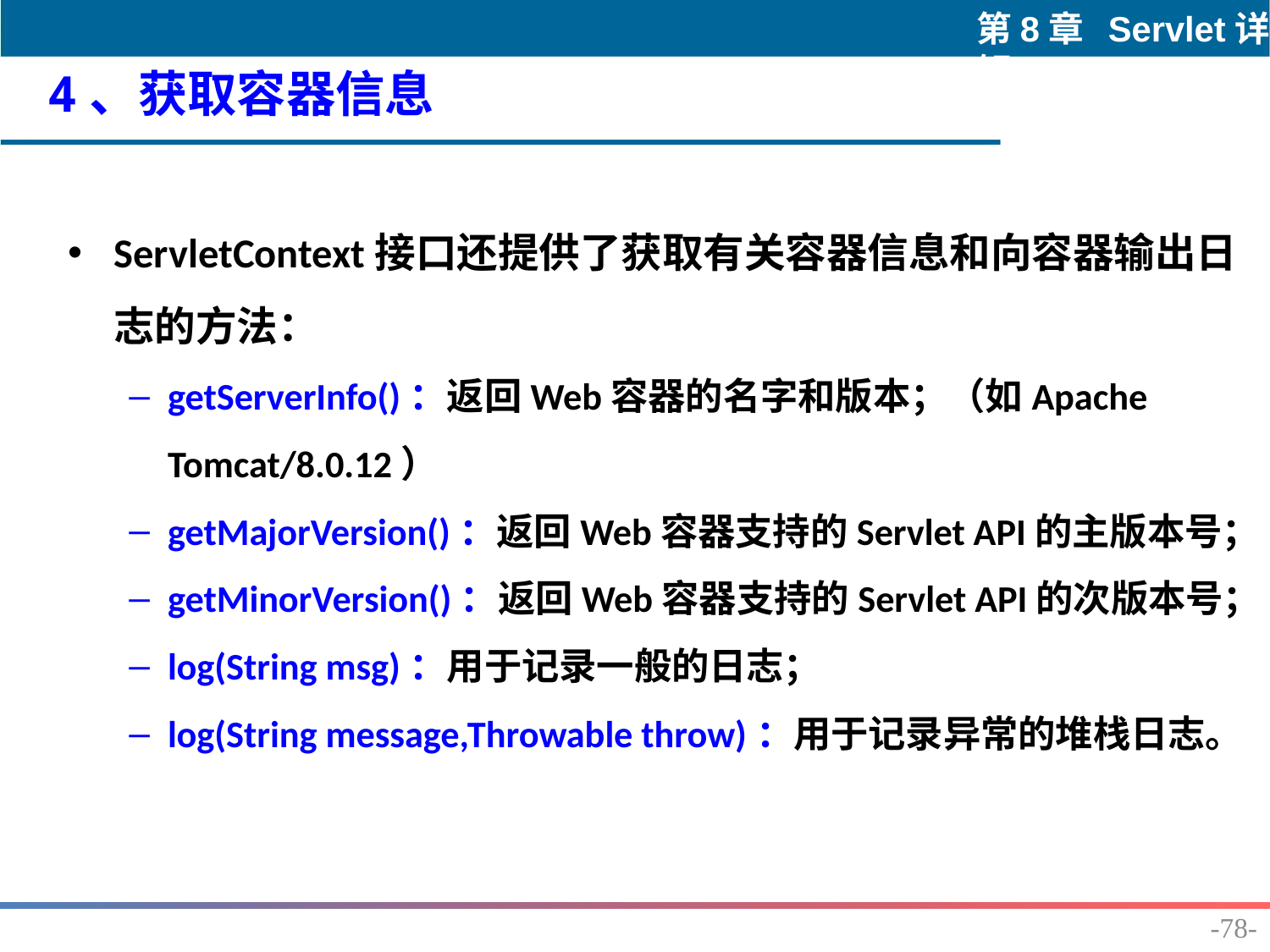

4、获取容器信息
ServletContext接口还提供了获取有关容器信息和向容器输出日志的方法：
getServerInfo()：返回Web容器的名字和版本；（如Apache Tomcat/8.0.12）
getMajorVersion()：返回Web容器支持的Servlet API的主版本号；
getMinorVersion()：返回Web容器支持的Servlet API的次版本号；
log(String msg)：用于记录一般的日志；
log(String message,Throwable throw)：用于记录异常的堆栈日志。

-78-